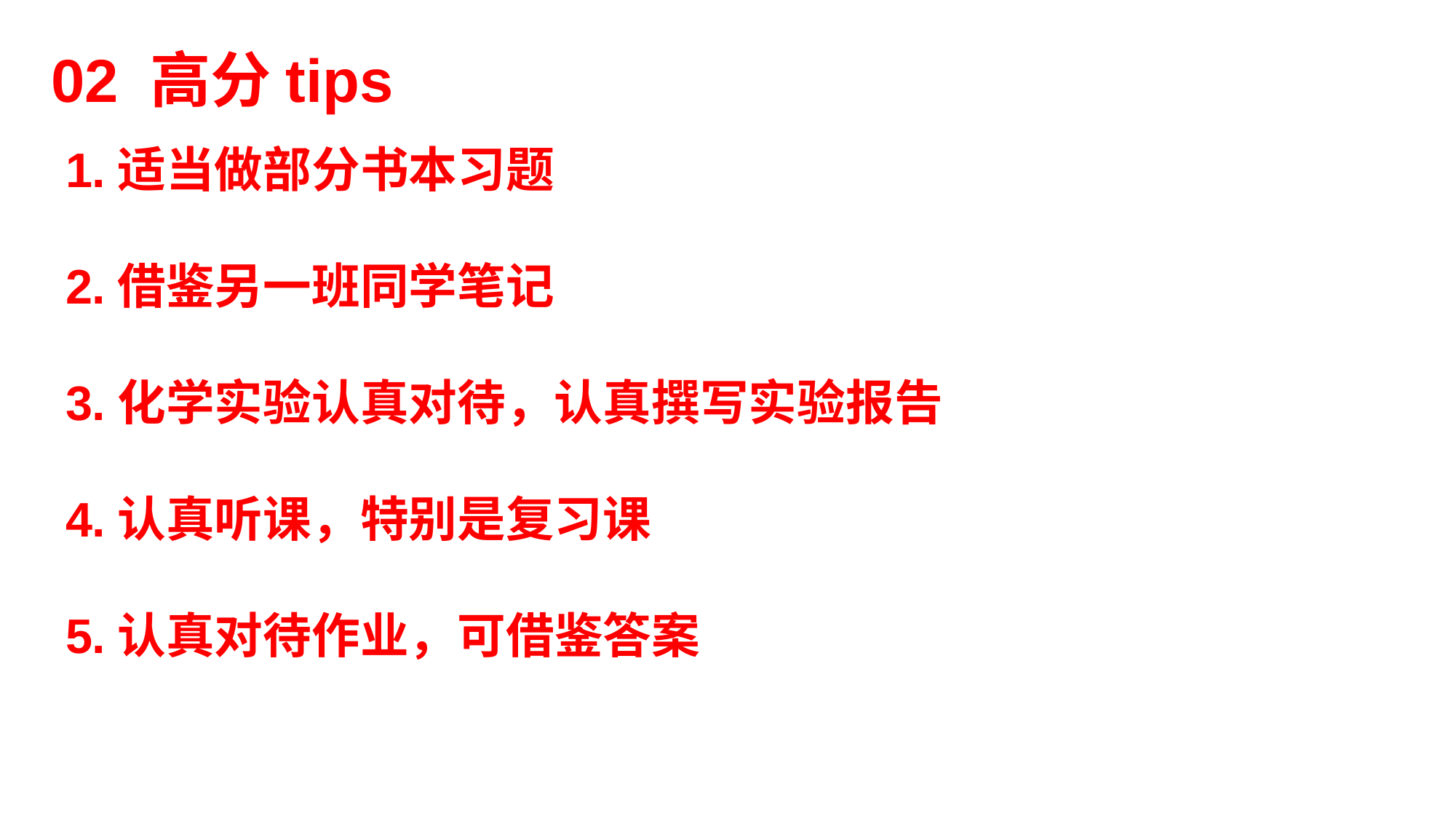

02 高分tips
1.适当做部分书本习题

2.借鉴另一班同学笔记

3.化学实验认真对待，认真撰写实验报告

4.认真听课，特别是复习课

5.认真对待作业，可借鉴答案